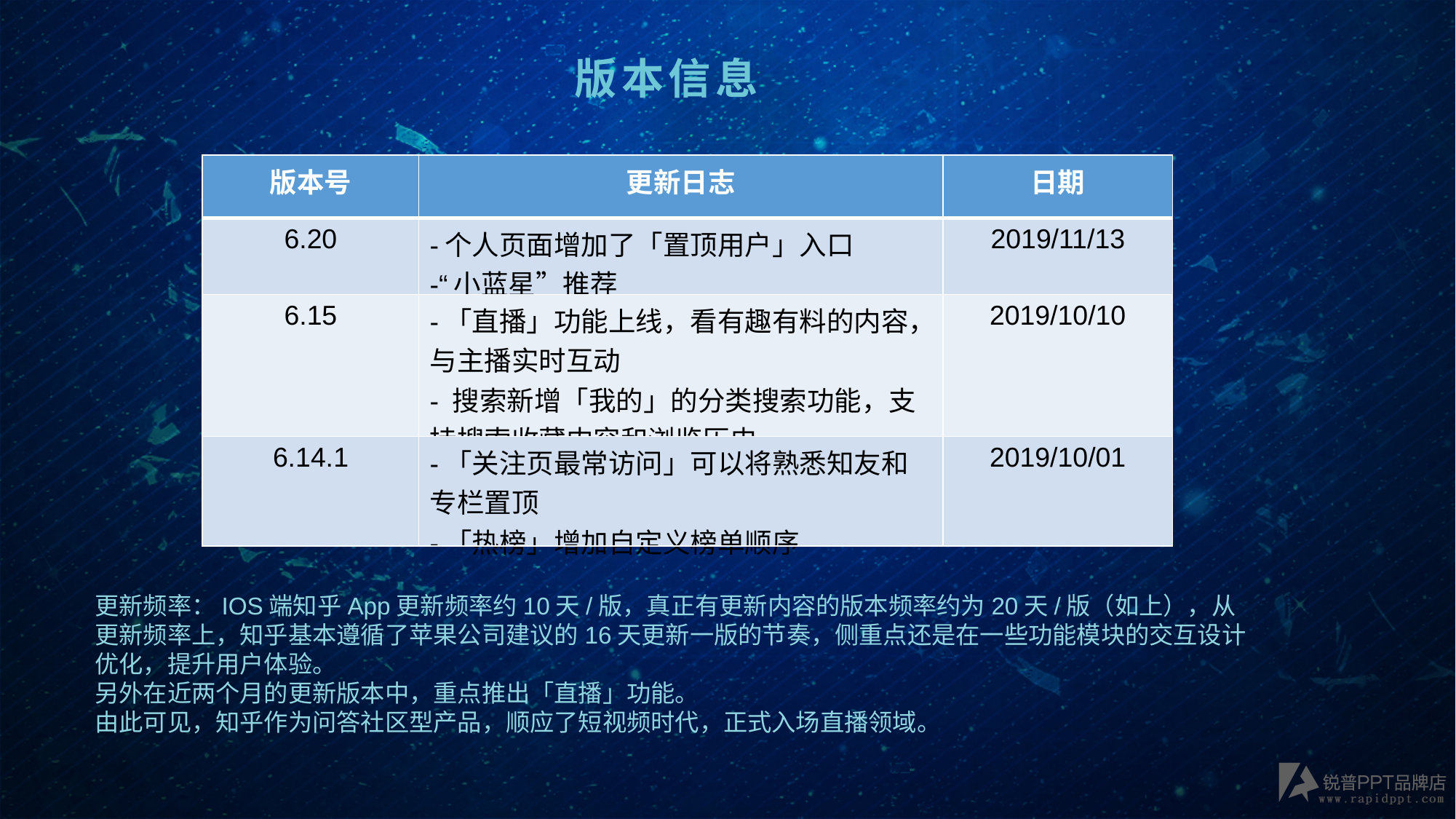

版本信息
| 版本号 | 更新日志 | 日期 |
| --- | --- | --- |
| 6.20 | -个人页面增加了「置顶用户」入口 -“小蓝星”推荐 | 2019/11/13 |
| 6.15 | -「直播」功能上线，看有趣有料的内容，与主播实时互动 - 搜索新增「我的」的分类搜索功能，支持搜索收藏内容和浏览历史 | 2019/10/10 |
| 6.14.1 | -「关注页最常访问」可以将熟悉知友和专栏置顶 -「热榜」增加自定义榜单顺序 | 2019/10/01 |
e7d195523061f1c0205959036996ad55c215b892a7aac5c0B9ADEF7896FB48F2EF97163A2DE1401E1875DEDC438B7864AD24CA23553DBBBD975DAF4CAD4A2592689FFB6CEE59FFA55B2702D0E5EE29CD460A1AC370B226DEBE908B2FF819E4A1FC4F1758D523790F4121B8C80FA7CB37F1EFCCA1FD7CA77B4DF45B8E73C5C3F5414A721527975475
更新频率：IOS端知乎App更新频率约10天/版，真正有更新内容的版本频率约为20天/版（如上），从更新频率上，知乎基本遵循了苹果公司建议的16天更新一版的节奏，侧重点还是在一些功能模块的交互设计优化，提升用户体验。
另外在近两个月的更新版本中，重点推出「直播」功能。
由此可见，知乎作为问答社区型产品，顺应了短视频时代，正式入场直播领域。